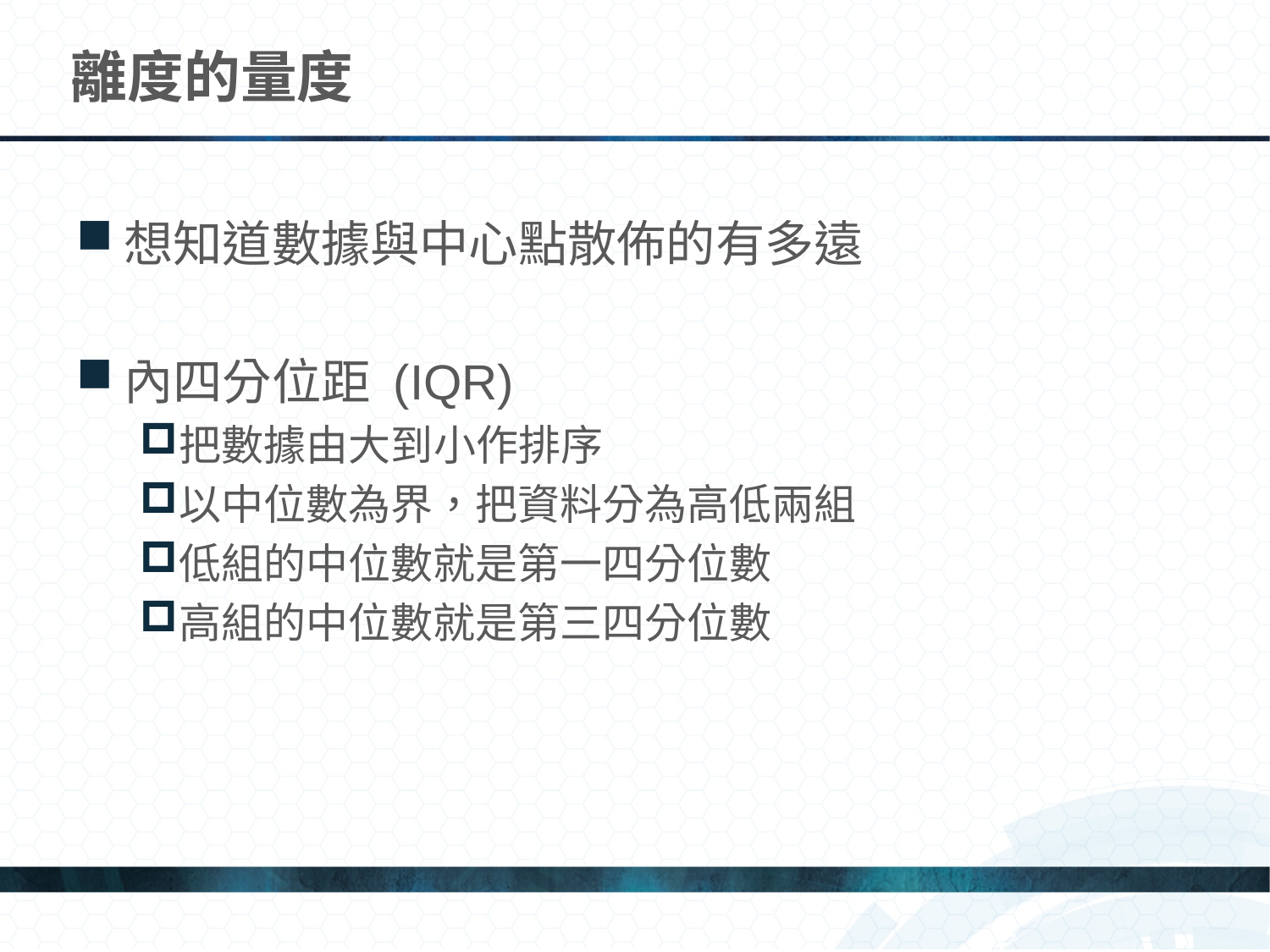

# 離度的量度
想知道數據與中心點散佈的有多遠

內四分位距 (IQR)
把數據由大到小作排序
以中位數為界，把資料分為高低兩組
低組的中位數就是第一四分位數
高組的中位數就是第三四分位數